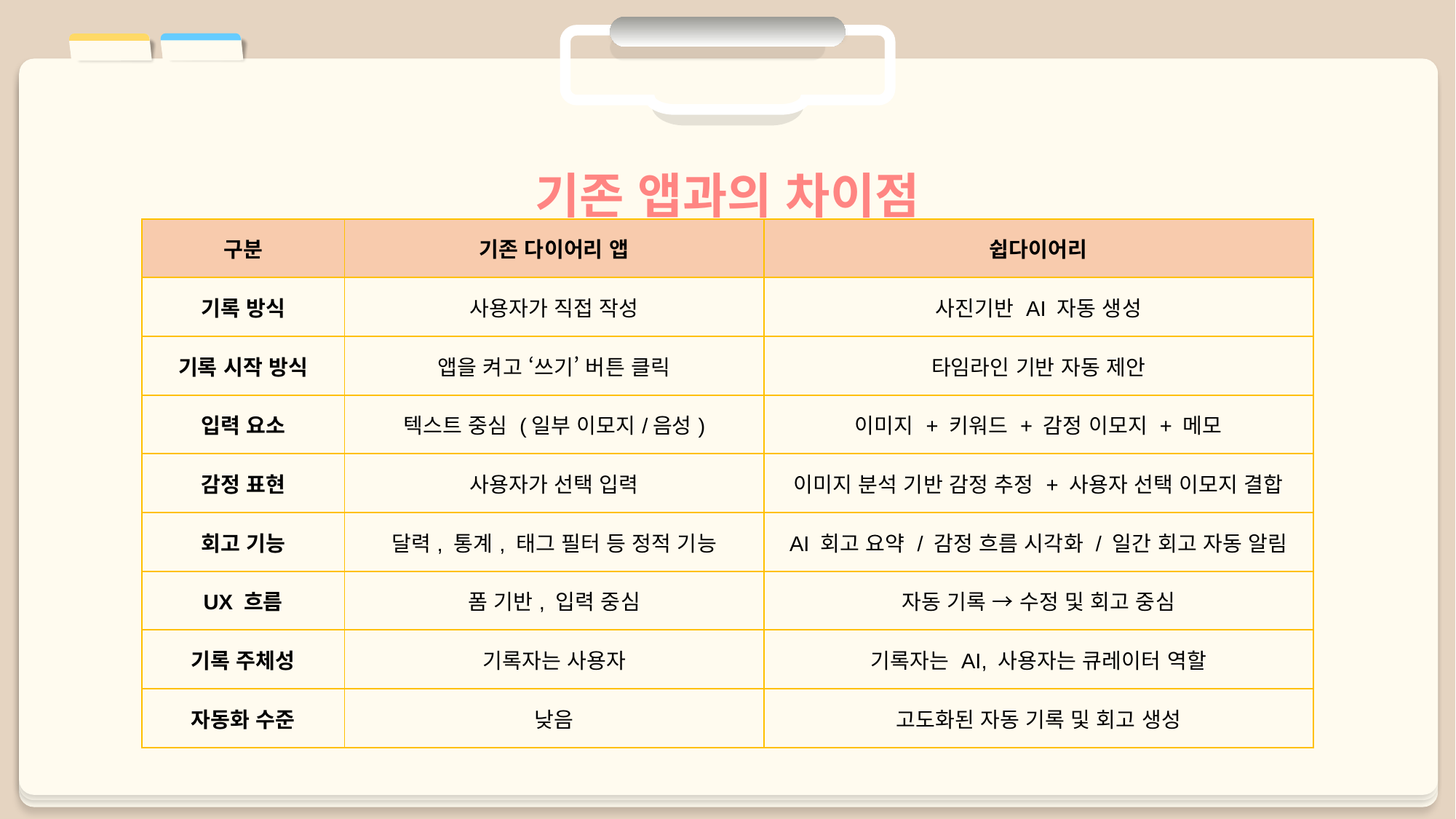

기존 앱과의 차이점
| 구분 | 기존 다이어리 앱 | 쉽다이어리 |
| --- | --- | --- |
| 기록 방식 | 사용자가 직접 작성 | 사진기반 AI 자동 생성 |
| 기록 시작 방식 | 앱을 켜고 ‘쓰기’ 버튼 클릭 | 타임라인 기반 자동 제안 |
| 입력 요소 | 텍스트 중심 (일부 이모지/음성) | 이미지 + 키워드 + 감정 이모지 + 메모 |
| 감정 표현 | 사용자가 선택 입력 | 이미지 분석 기반 감정 추정 + 사용자 선택 이모지 결합 |
| 회고 기능 | 달력, 통계, 태그 필터 등 정적 기능 | AI 회고 요약 / 감정 흐름 시각화 / 일간 회고 자동 알림 |
| UX 흐름 | 폼 기반, 입력 중심 | 자동 기록 → 수정 및 회고 중심 |
| 기록 주체성 | 기록자는 사용자 | 기록자는 AI, 사용자는 큐레이터 역할 |
| 자동화 수준 | 낮음 | 고도화된 자동 기록 및 회고 생성 |